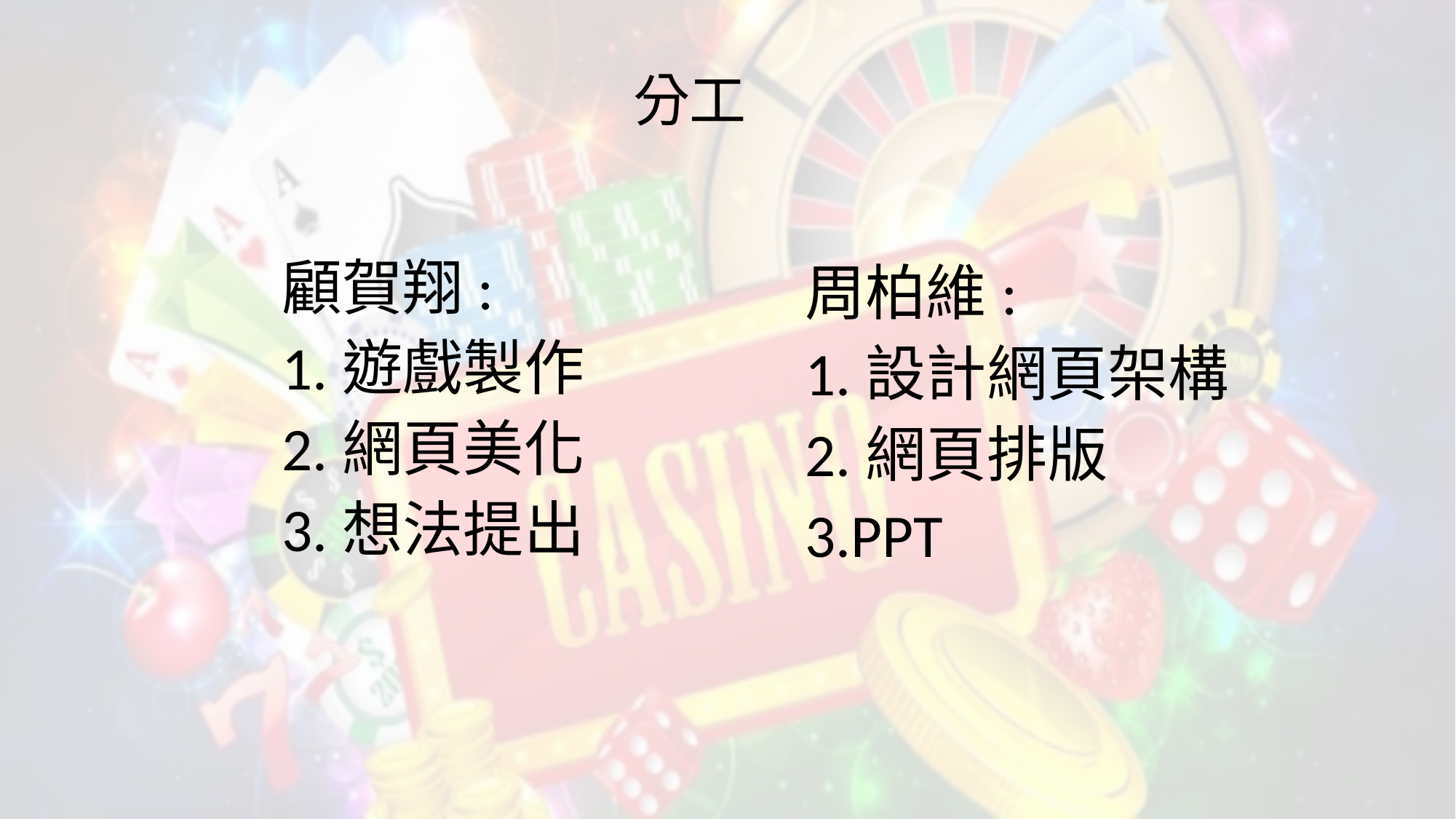

# 分工

周柏維:
1.設計網頁架構
2.網頁排版
3.PPT

顧賀翔:
1.遊戲製作
2.網頁美化
3.想法提出